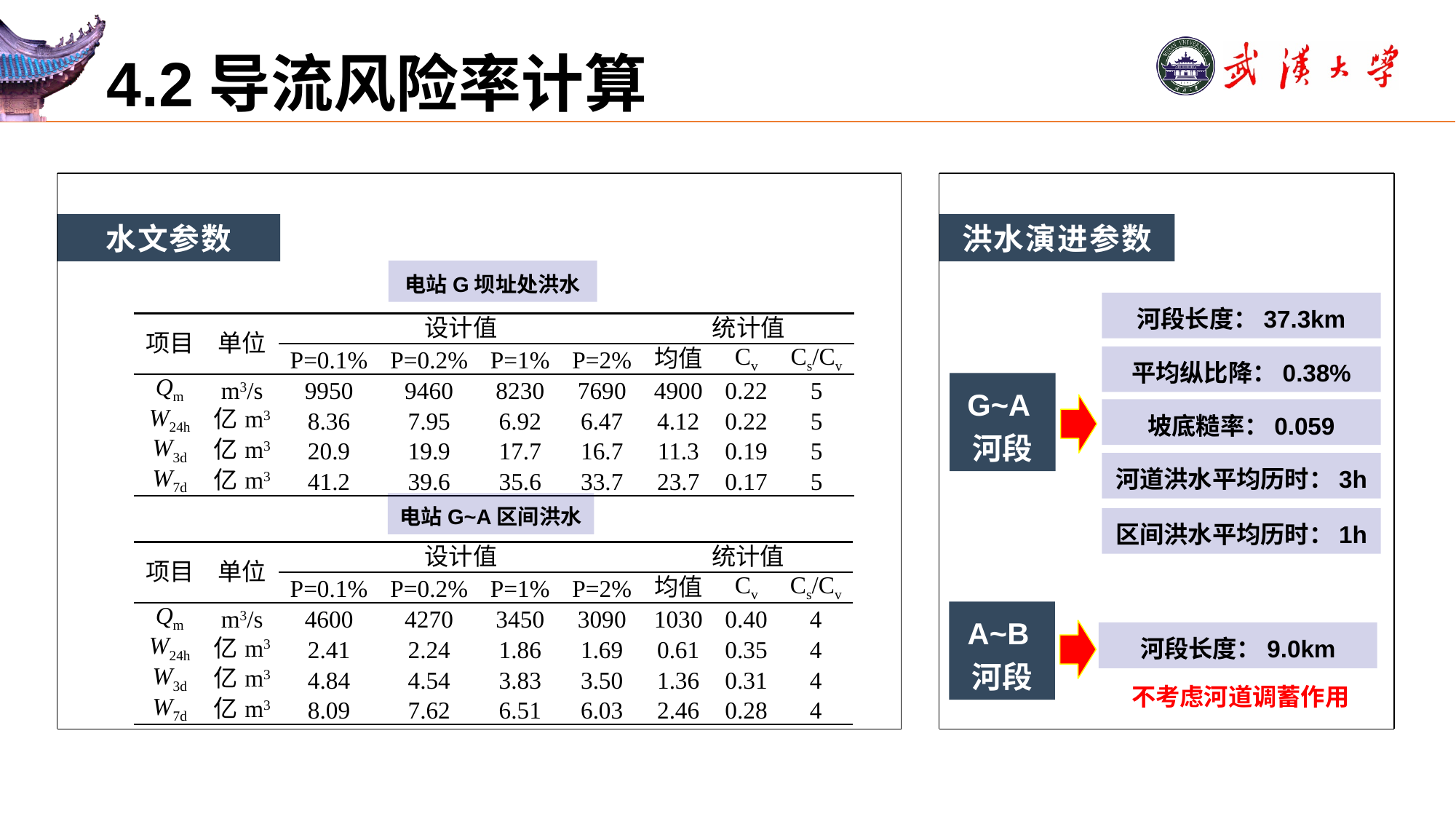

# 4.2导流风险率计算
水文参数
电站G坝址处洪水
洪水演进参数
G~A河段
河段长度：37.3km
| 项目 | 单位 | 设计值 |  |  |  | 统计值 |  |  |
| --- | --- | --- | --- | --- | --- | --- | --- | --- |
|  |  | P=0.1% | P=0.2% | P=1% | P=2% | 均值 | Cv | Cs/Cv |
| Qm | m3/s | 9950 | 9460 | 8230 | 7690 | 4900 | 0.22 | 5 |
| W24h | 亿m3 | 8.36 | 7.95 | 6.92 | 6.47 | 4.12 | 0.22 | 5 |
| W3d | 亿m3 | 20.9 | 19.9 | 17.7 | 16.7 | 11.3 | 0.19 | 5 |
| W7d | 亿m3 | 41.2 | 39.6 | 35.6 | 33.7 | 23.7 | 0.17 | 5 |
平均纵比降：0.38%

坡底糙率：0.059
河道洪水平均历时：3h
电站G~A区间洪水
区间洪水平均历时：1h
| 项目 | 单位 | 设计值 |  |  |  | 统计值 |  |  |
| --- | --- | --- | --- | --- | --- | --- | --- | --- |
|  |  | P=0.1% | P=0.2% | P=1% | P=2% | 均值 | Cv | Cs/Cv |
| Qm | m3/s | 4600 | 4270 | 3450 | 3090 | 1030 | 0.40 | 4 |
| W24h | 亿m3 | 2.41 | 2.24 | 1.86 | 1.69 | 0.61 | 0.35 | 4 |
| W3d | 亿m3 | 4.84 | 4.54 | 3.83 | 3.50 | 1.36 | 0.31 | 4 |
| W7d | 亿m3 | 8.09 | 7.62 | 6.51 | 6.03 | 2.46 | 0.28 | 4 |
A~B河段

河段长度：9.0km
不考虑河道调蓄作用